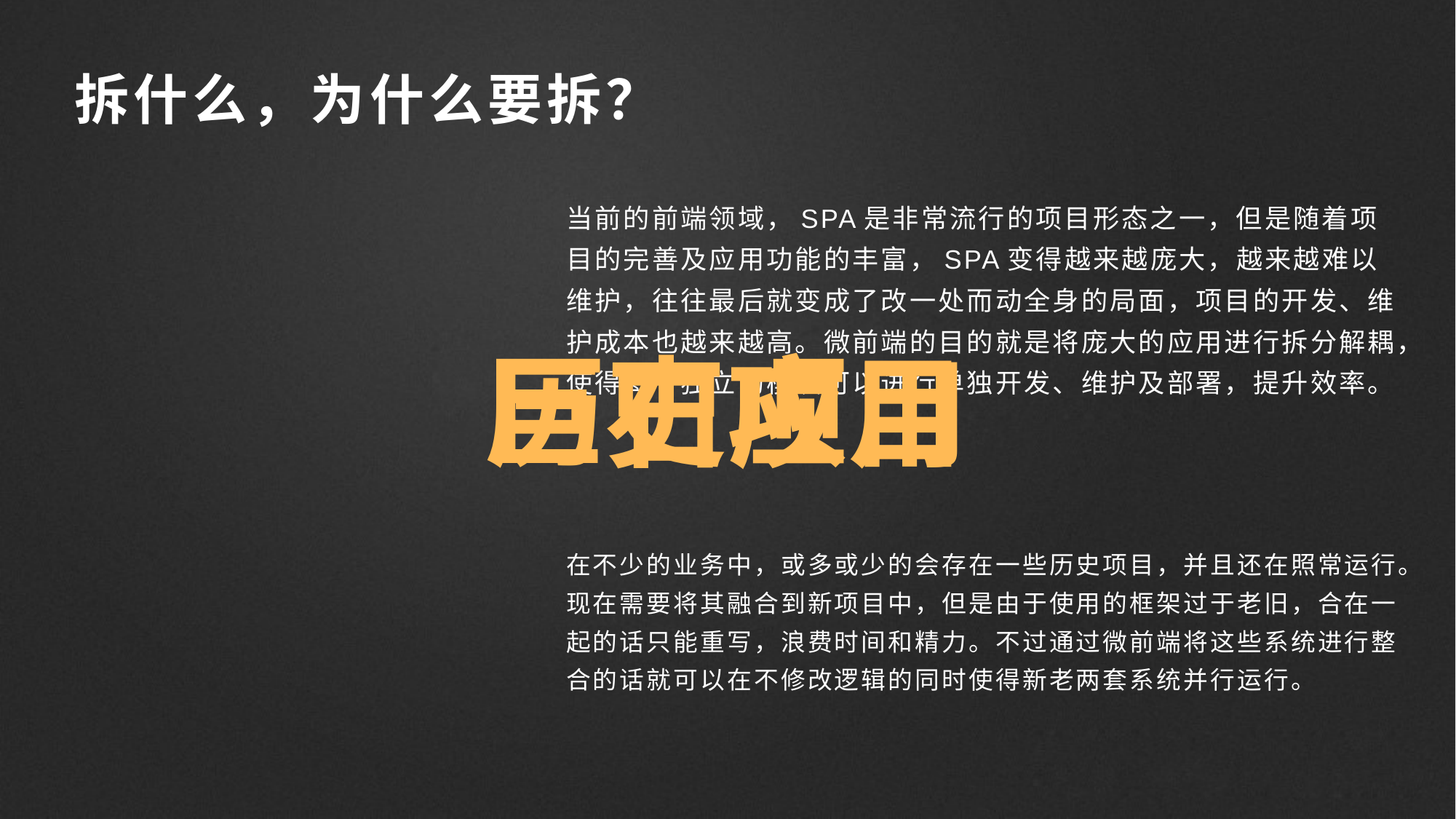

# 拆什么，为什么要拆？
当前的前端领域，SPA是非常流行的项目形态之一，但是随着项目的完善及应用功能的丰富，SPA变得越来越庞大，越来越难以维护，往往最后就变成了改一处而动全身的局面，项目的开发、维护成本也越来越高。微前端的目的就是将庞大的应用进行拆分解耦，使得每个独立的模块可以进行单独开发、维护及部署，提升效率。

历史项目
巨石应用
在不少的业务中，或多或少的会存在一些历史项目，并且还在照常运行。现在需要将其融合到新项目中，但是由于使用的框架过于老旧，合在一起的话只能重写，浪费时间和精力。不过通过微前端将这些系统进行整合的话就可以在不修改逻辑的同时使得新老两套系统并行运行。